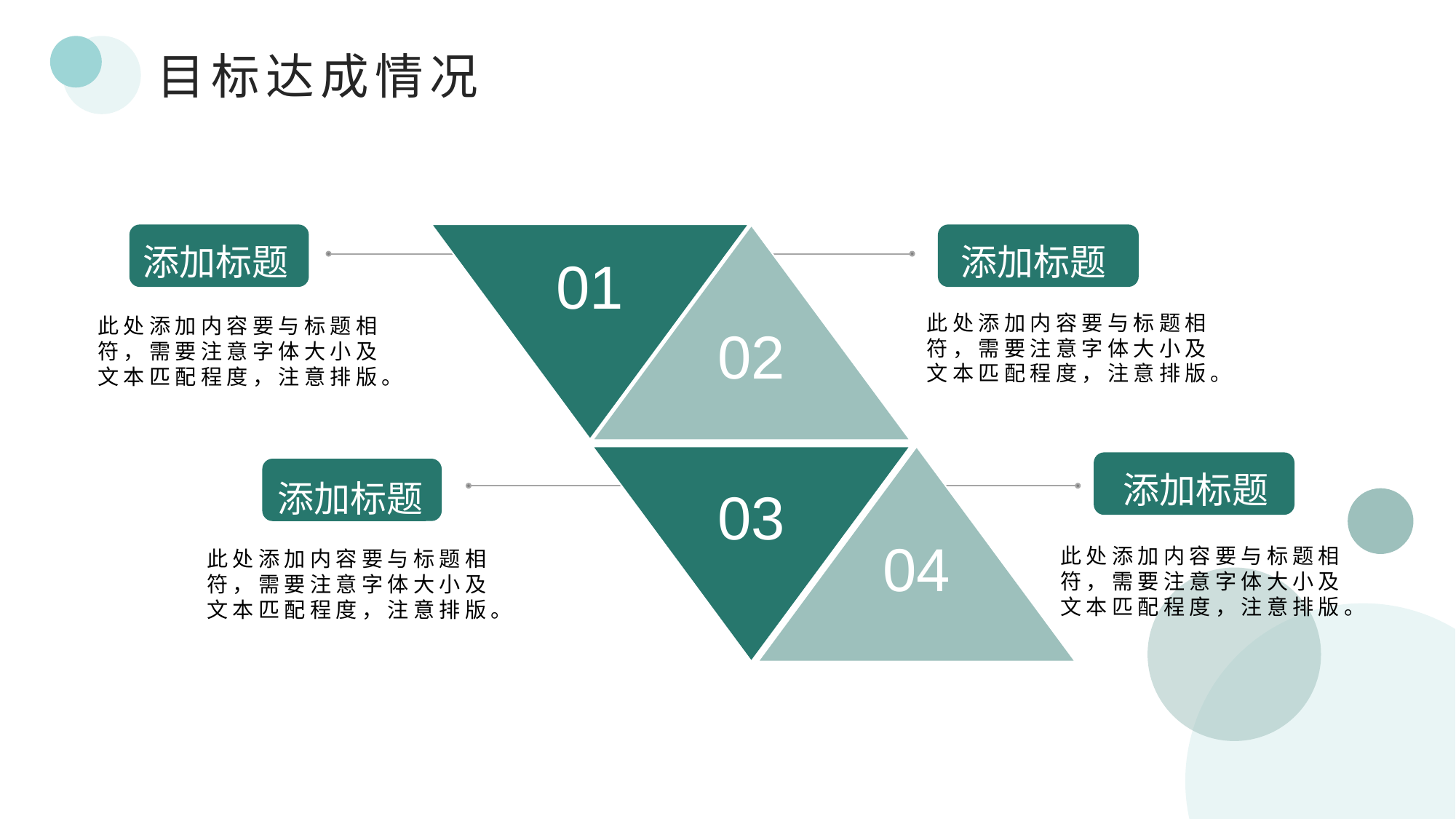

目标达成情况
添加标题

此处添加内容要与标题相符，需要注意字体大小及文本匹配程度，注意排版。
添加标题

此处添加内容要与标题相符，需要注意字体大小及文本匹配程度，注意排版。

01
02

03
04

添加标题

此处添加内容要与标题相符，需要注意字体大小及文本匹配程度，注意排版。
添加标题

此处添加内容要与标题相符，需要注意字体大小及文本匹配程度，注意排版。